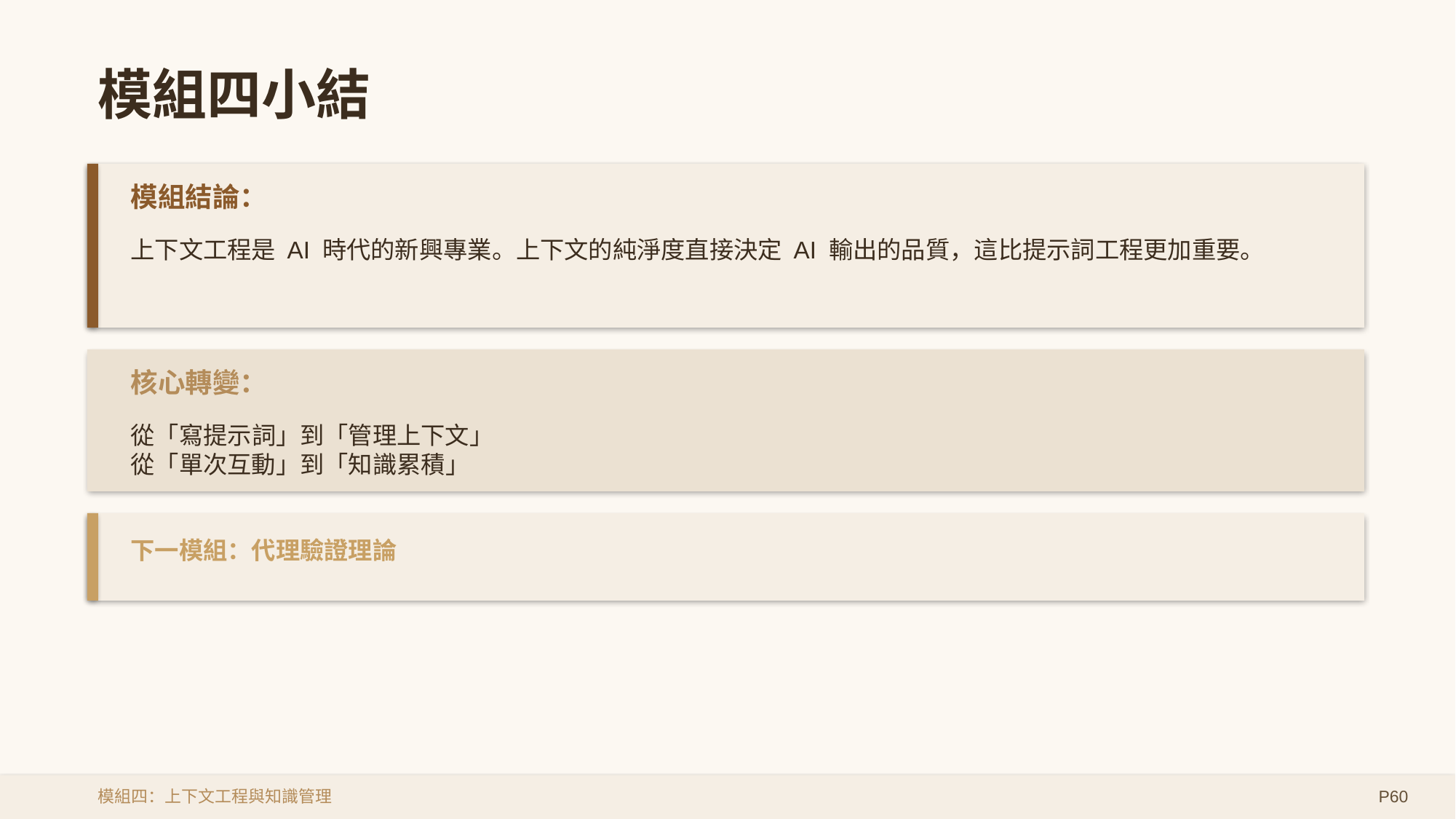

模組四小結

模組結論：
上下文工程是 AI 時代的新興專業。上下文的純淨度直接決定 AI 輸出的品質，這比提示詞工程更加重要。

核心轉變：
從「寫提示詞」到「管理上下文」
從「單次互動」到「知識累積」

下一模組：代理驗證理論

模組四：上下文工程與知識管理
P60